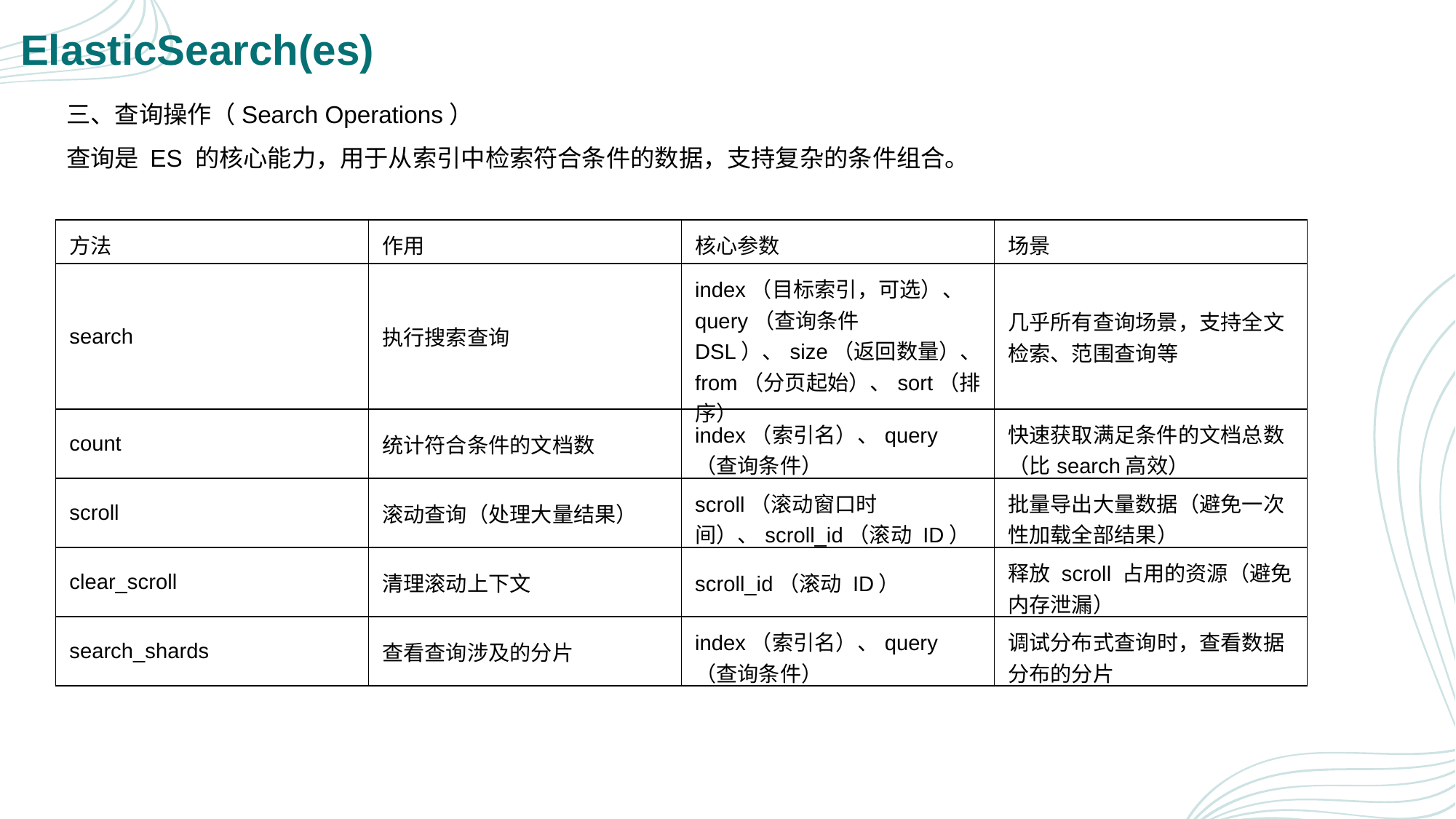

# ElasticSearch(es)
三、查询操作（Search Operations）
查询是 ES 的核心能力，用于从索引中检索符合条件的数据，支持复杂的条件组合。
| 方法 | 作用 | 核心参数 | 场景 |
| --- | --- | --- | --- |
| search | 执行搜索查询 | index（目标索引，可选）、query（查询条件 DSL）、size（返回数量）、from（分页起始）、sort（排序） | 几乎所有查询场景，支持全文检索、范围查询等 |
| count | 统计符合条件的文档数 | index（索引名）、query（查询条件） | 快速获取满足条件的文档总数（比search高效） |
| scroll | 滚动查询（处理大量结果） | scroll（滚动窗口时间）、scroll\_id（滚动 ID） | 批量导出大量数据（避免一次性加载全部结果） |
| clear\_scroll | 清理滚动上下文 | scroll\_id（滚动 ID） | 释放 scroll 占用的资源（避免内存泄漏） |
| search\_shards | 查看查询涉及的分片 | index（索引名）、query（查询条件） | 调试分布式查询时，查看数据分布的分片 |